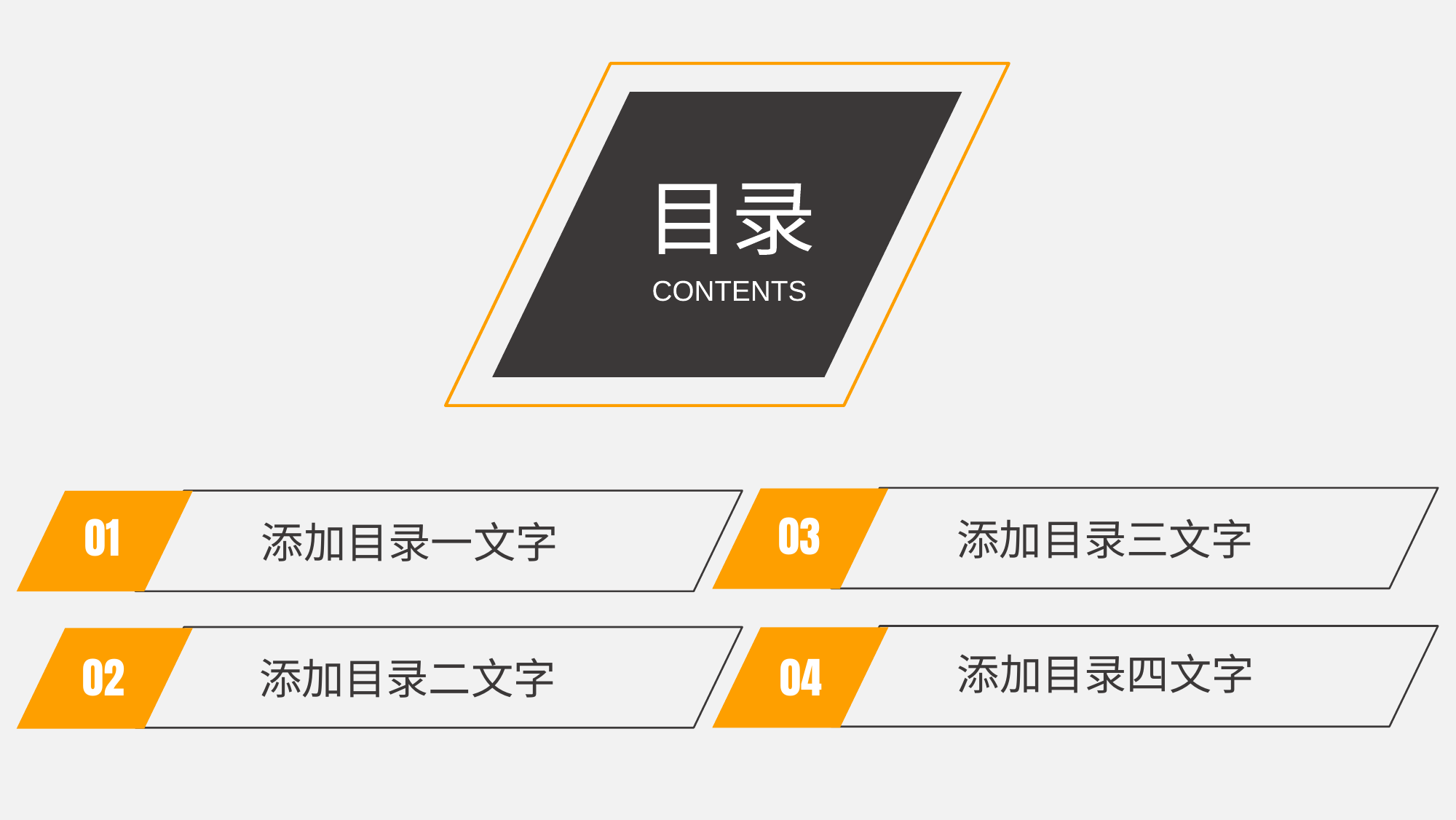

目录
CONTENTS

添加目录三文字

03

添加目录一文字

01

添加目录四文字

添加目录二文字

04

02